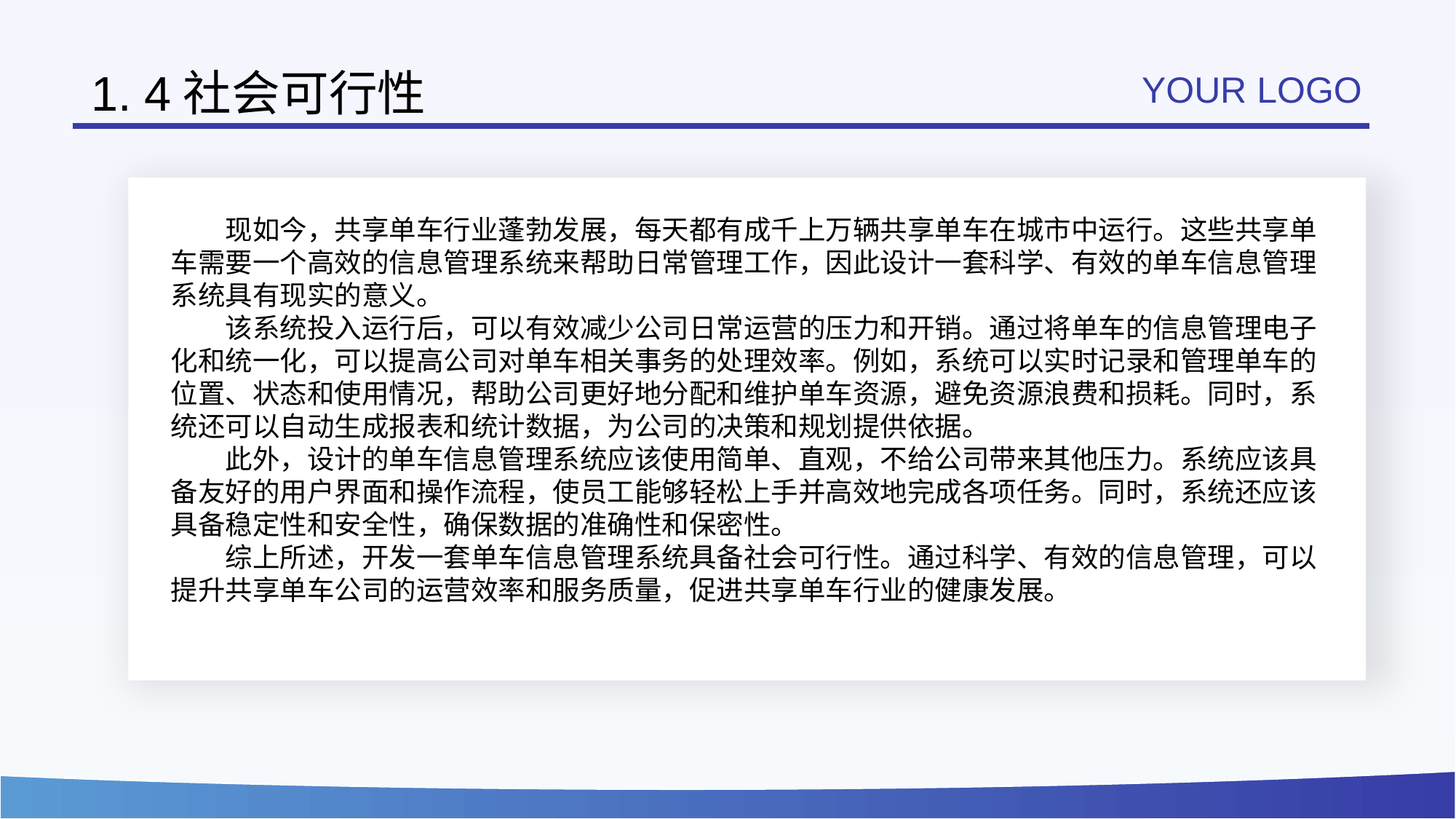

# 1. 4社会可行性
YOUR LOGO
0
现如今，共享单车行业蓬勃发展，每天都有成千上万辆共享单车在城市中运行。这些共享单车需要一个高效的信息管理系统来帮助日常管理工作，因此设计一套科学、有效的单车信息管理系统具有现实的意义。
该系统投入运行后，可以有效减少公司日常运营的压力和开销。通过将单车的信息管理电子化和统一化，可以提高公司对单车相关事务的处理效率。例如，系统可以实时记录和管理单车的位置、状态和使用情况，帮助公司更好地分配和维护单车资源，避免资源浪费和损耗。同时，系统还可以自动生成报表和统计数据，为公司的决策和规划提供依据。
此外，设计的单车信息管理系统应该使用简单、直观，不给公司带来其他压力。系统应该具备友好的用户界面和操作流程，使员工能够轻松上手并高效地完成各项任务。同时，系统还应该具备稳定性和安全性，确保数据的准确性和保密性。
综上所述，开发一套单车信息管理系统具备社会可行性。通过科学、有效的信息管理，可以提升共享单车公司的运营效率和服务质量，促进共享单车行业的健康发展。